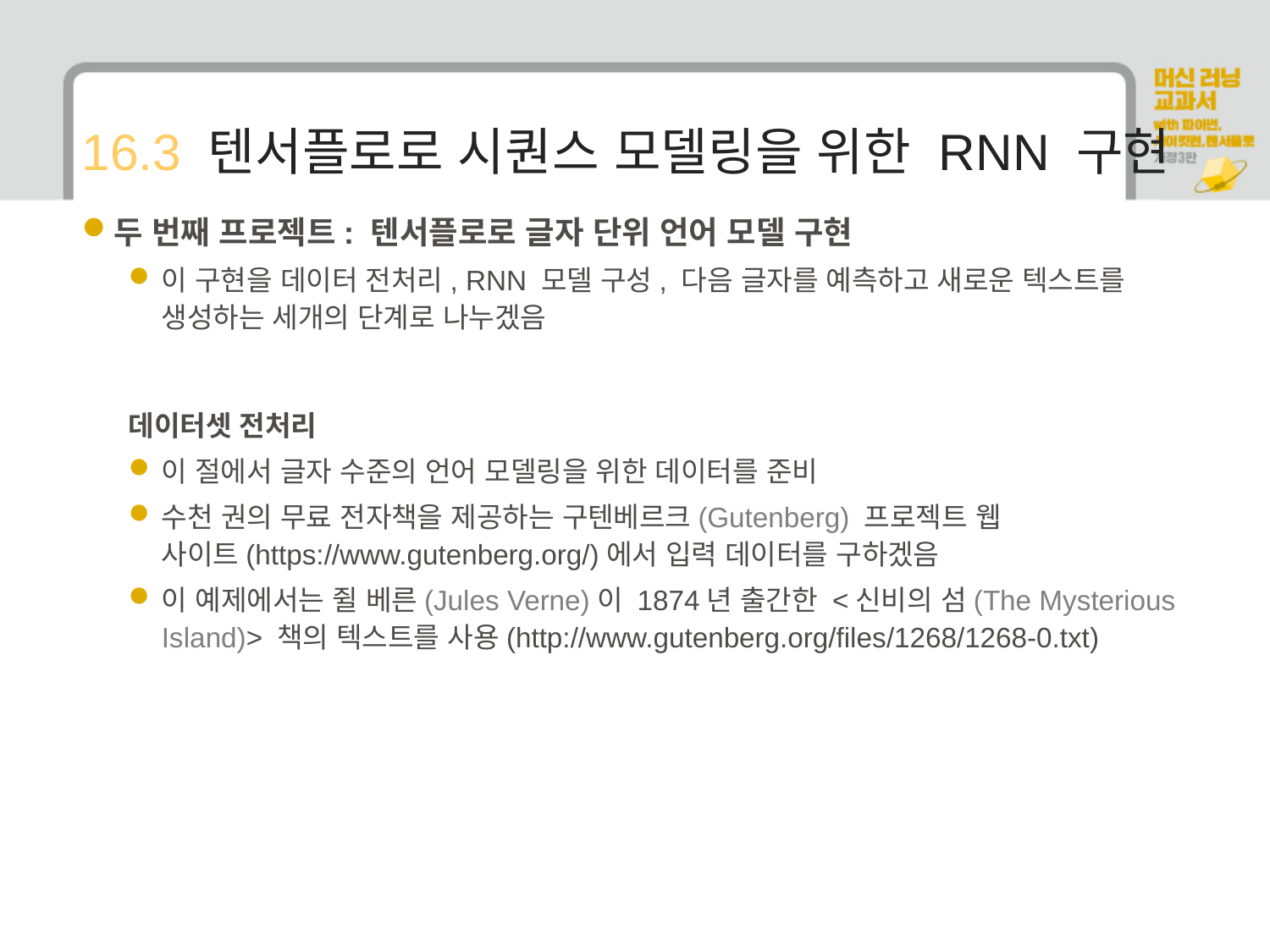

# 16.3 텐서플로로 시퀀스 모델링을 위한 RNN 구현
두 번째 프로젝트: 텐서플로로 글자 단위 언어 모델 구현
이 구현을 데이터 전처리, RNN 모델 구성, 다음 글자를 예측하고 새로운 텍스트를 생성하는 세개의 단계로 나누겠음

데이터셋 전처리
이 절에서 글자 수준의 언어 모델링을 위한 데이터를 준비
수천 권의 무료 전자책을 제공하는 구텐베르크(Gutenberg) 프로젝트 웹 사이트(https://www.gutenberg.org/)에서 입력 데이터를 구하겠음
이 예제에서는 쥘 베른(Jules Verne)이 1874년 출간한 <신비의 섬(The Mysterious Island)> 책의 텍스트를 사용(http://www.gutenberg.org/files/1268/1268-0.txt)